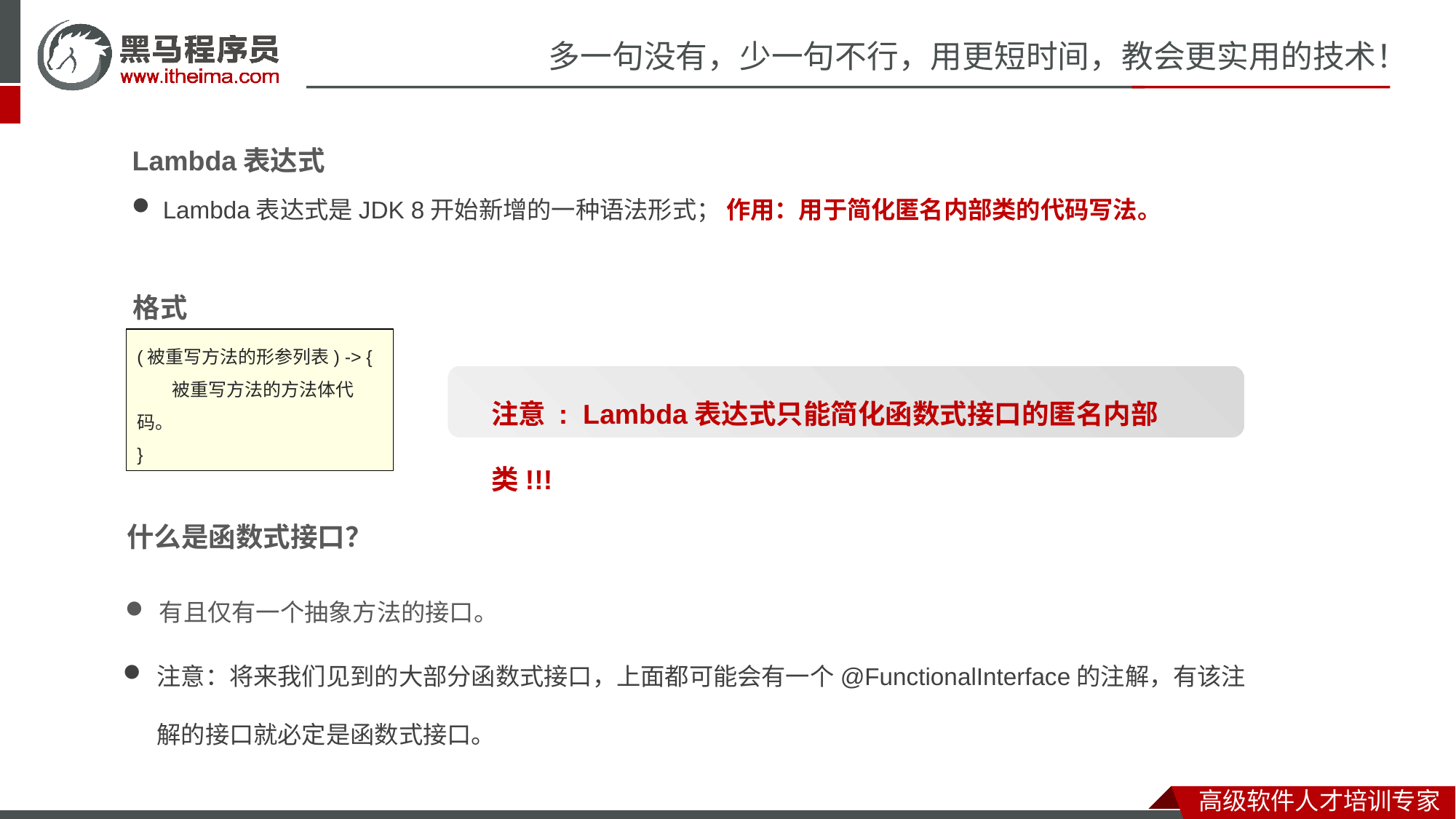

Lambda表达式

 Lambda表达式是JDK 8开始新增的一种语法形式； 作用：用于简化匿名内部类的代码写法。
 格式
(被重写方法的形参列表) -> {
      被重写方法的方法体代码。
}
注意 :  Lambda表达式只能简化函数式接口的匿名内部类!!!

什么是函数式接口？
有且仅有一个抽象方法的接口。
注意：将来我们见到的大部分函数式接口，上面都可能会有一个@FunctionalInterface的注解，有该注解的接口就必定是函数式接口。